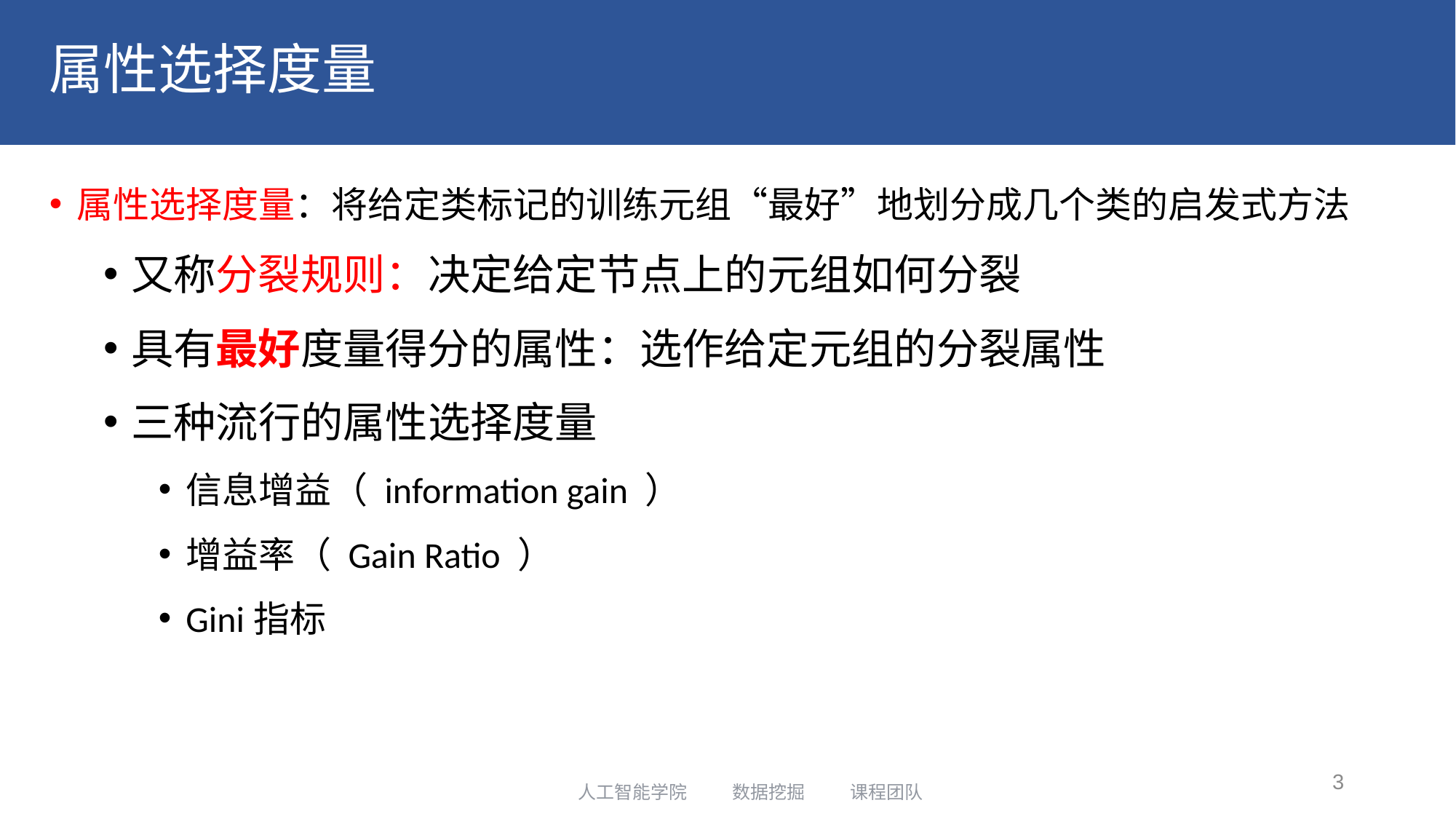

# 属性选择度量
属性选择度量：将给定类标记的训练元组“最好”地划分成几个类的启发式方法
又称分裂规则：决定给定节点上的元组如何分裂
具有最好度量得分的属性：选作给定元组的分裂属性
三种流行的属性选择度量
信息增益（ information gain ）
增益率（ Gain Ratio ）
Gini指标
3
人工智能学院        数据挖掘        课程团队